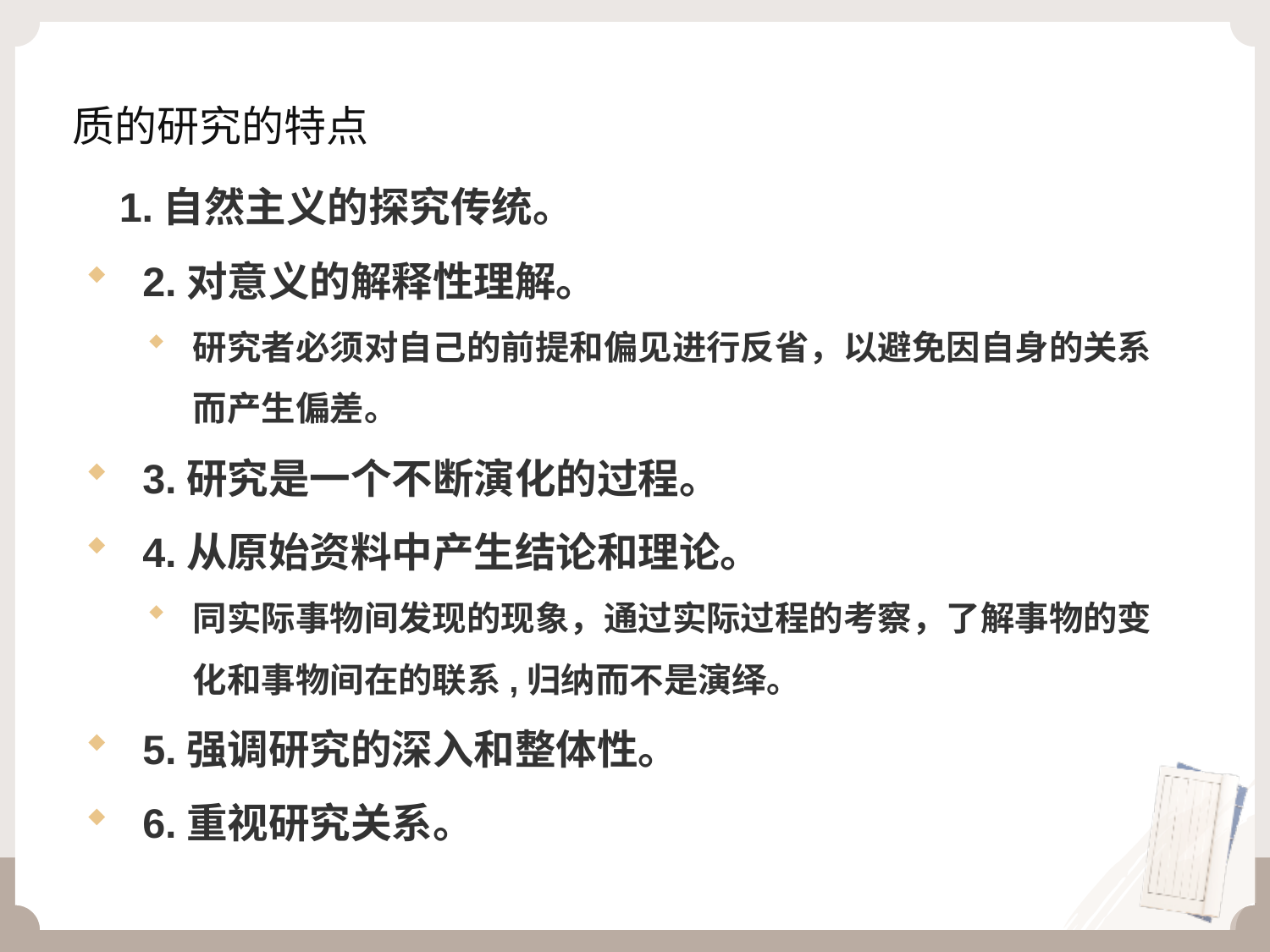

# 质的研究的特点
   1.自然主义的探究传统。
 2.对意义的解释性理解。
研究者必须对自己的前提和偏见进行反省，以避免因自身的关系而产生偏差。
 3.研究是一个不断演化的过程。
 4.从原始资料中产生结论和理论。
同实际事物间发现的现象，通过实际过程的考察，了解事物的变化和事物间在的联系,归纳而不是演绎。
 5.强调研究的深入和整体性。
 6.重视研究关系。